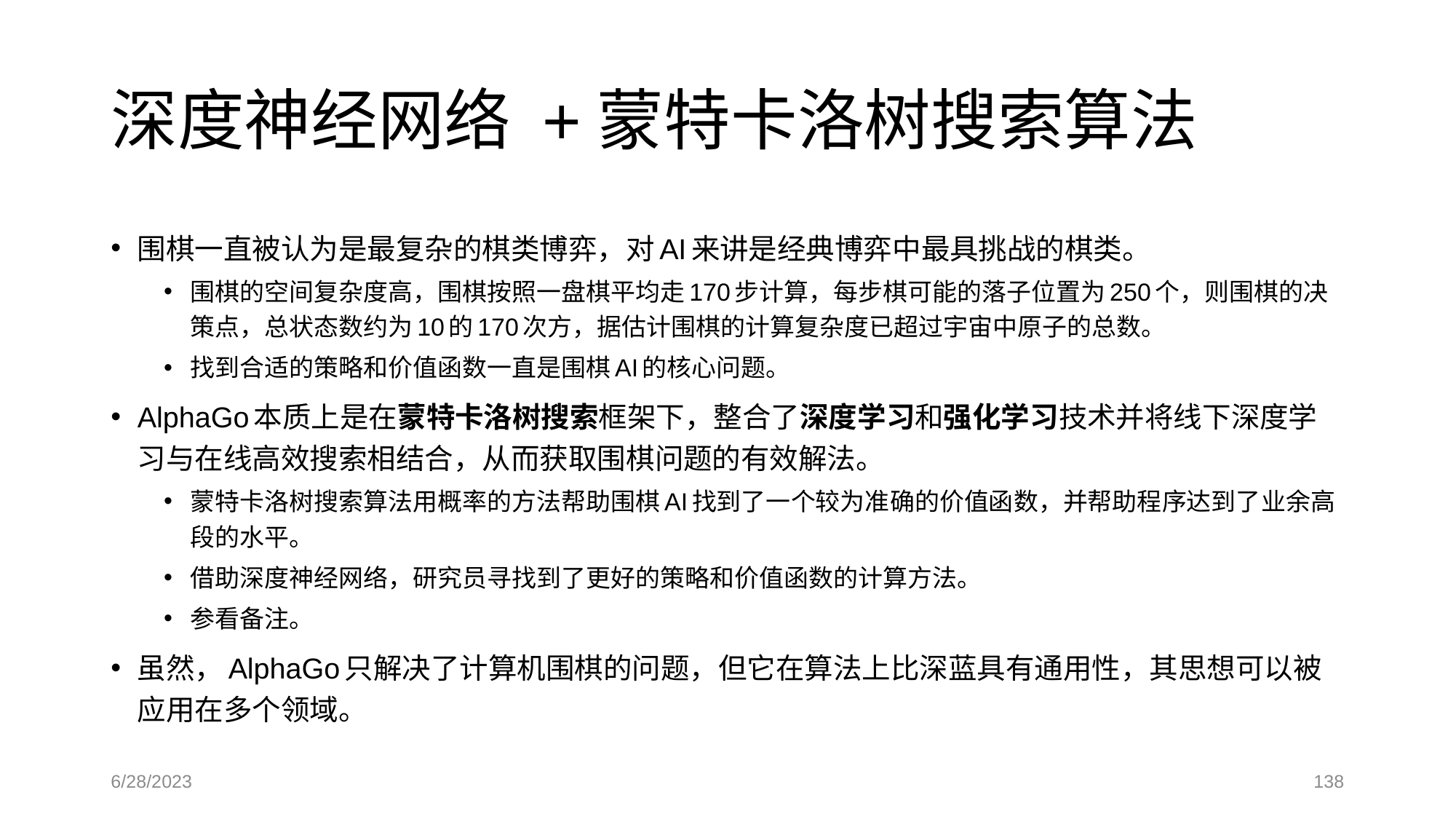

# 深度神经网络 +蒙特卡洛树搜索算法
围棋一直被认为是最复杂的棋类博弈，对AI来讲是经典博弈中最具挑战的棋类。
围棋的空间复杂度高，围棋按照一盘棋平均走170步计算，每步棋可能的落子位置为250个，则围棋的决策点，总状态数约为10的170次方，据估计围棋的计算复杂度已超过宇宙中原子的总数。
找到合适的策略和价值函数一直是围棋AI的核心问题。
AlphaGo本质上是在蒙特卡洛树搜索框架下，整合了深度学习和强化学习技术并将线下深度学习与在线高效搜索相结合，从而获取围棋问题的有效解法。
蒙特卡洛树搜索算法用概率的方法帮助围棋AI找到了一个较为准确的价值函数，并帮助程序达到了业余高段的水平。
借助深度神经网络，研究员寻找到了更好的策略和价值函数的计算方法。
参看备注。
虽然，AlphaGo只解决了计算机围棋的问题，但它在算法上比深蓝具有通用性，其思想可以被应用在多个领域。
6/28/2023
138